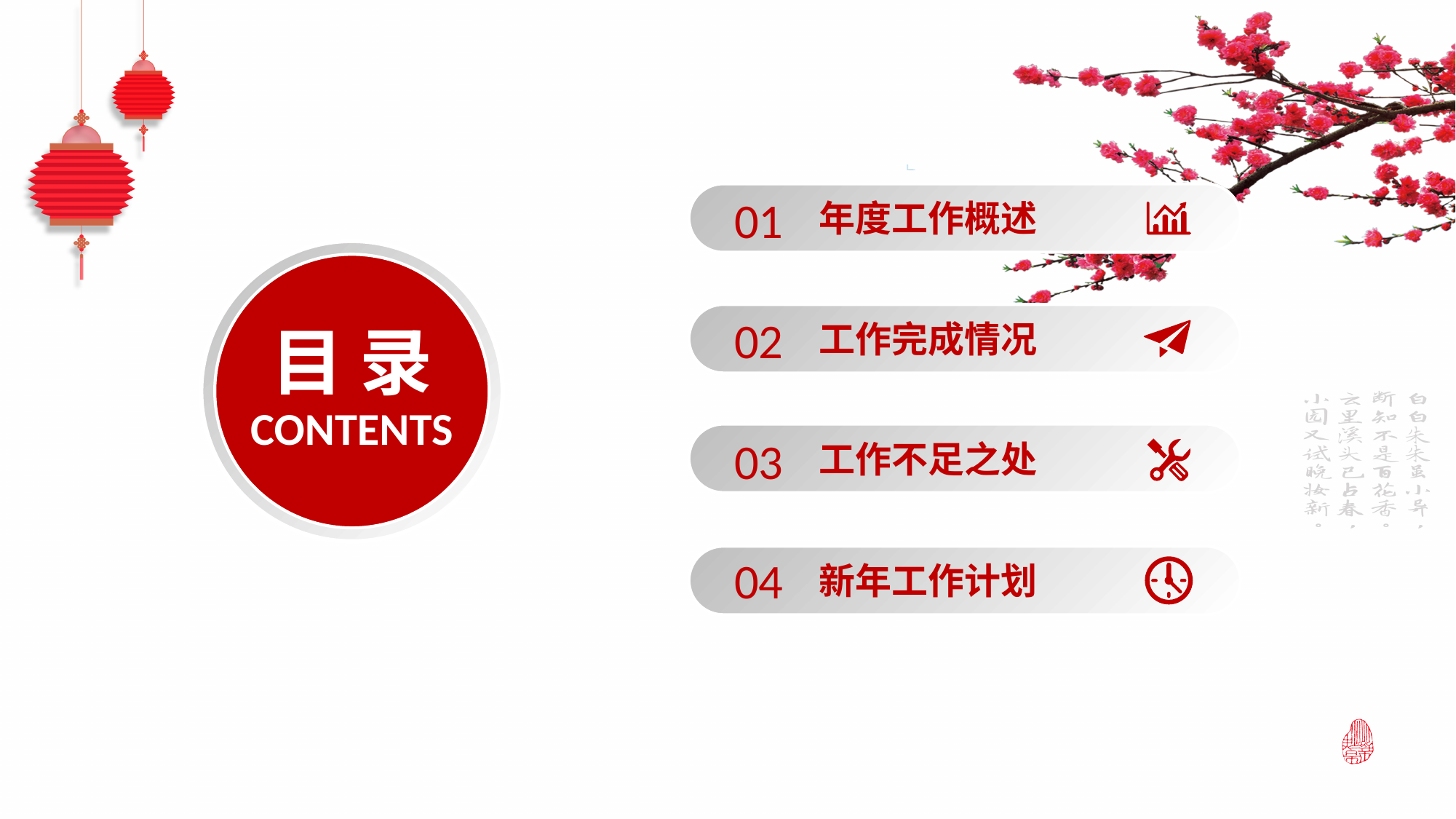

01
年度工作概述

02

工作完成情况

目 录
CONTENTS

03
工作不足之处

04

新年工作计划